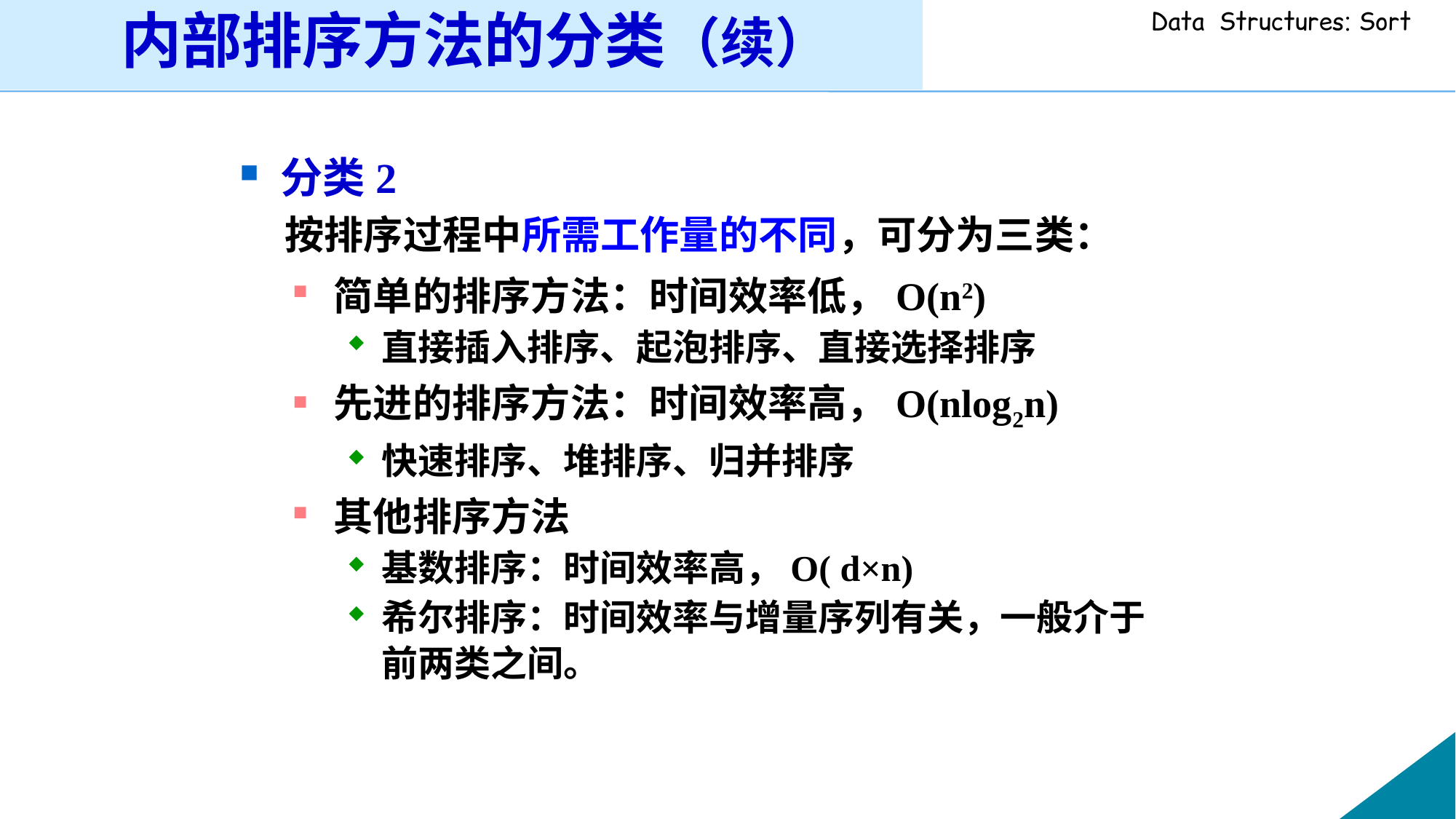

内部排序方法的分类（续）
分类2
    按排序过程中所需工作量的不同，可分为三类：
简单的排序方法：时间效率低，O(n2)
直接插入排序、起泡排序、直接选择排序
先进的排序方法：时间效率高，O(nlog2n)
快速排序、堆排序、归并排序
其他排序方法
基数排序：时间效率高，O( d×n)
希尔排序：时间效率与增量序列有关，一般介于前两类之间。